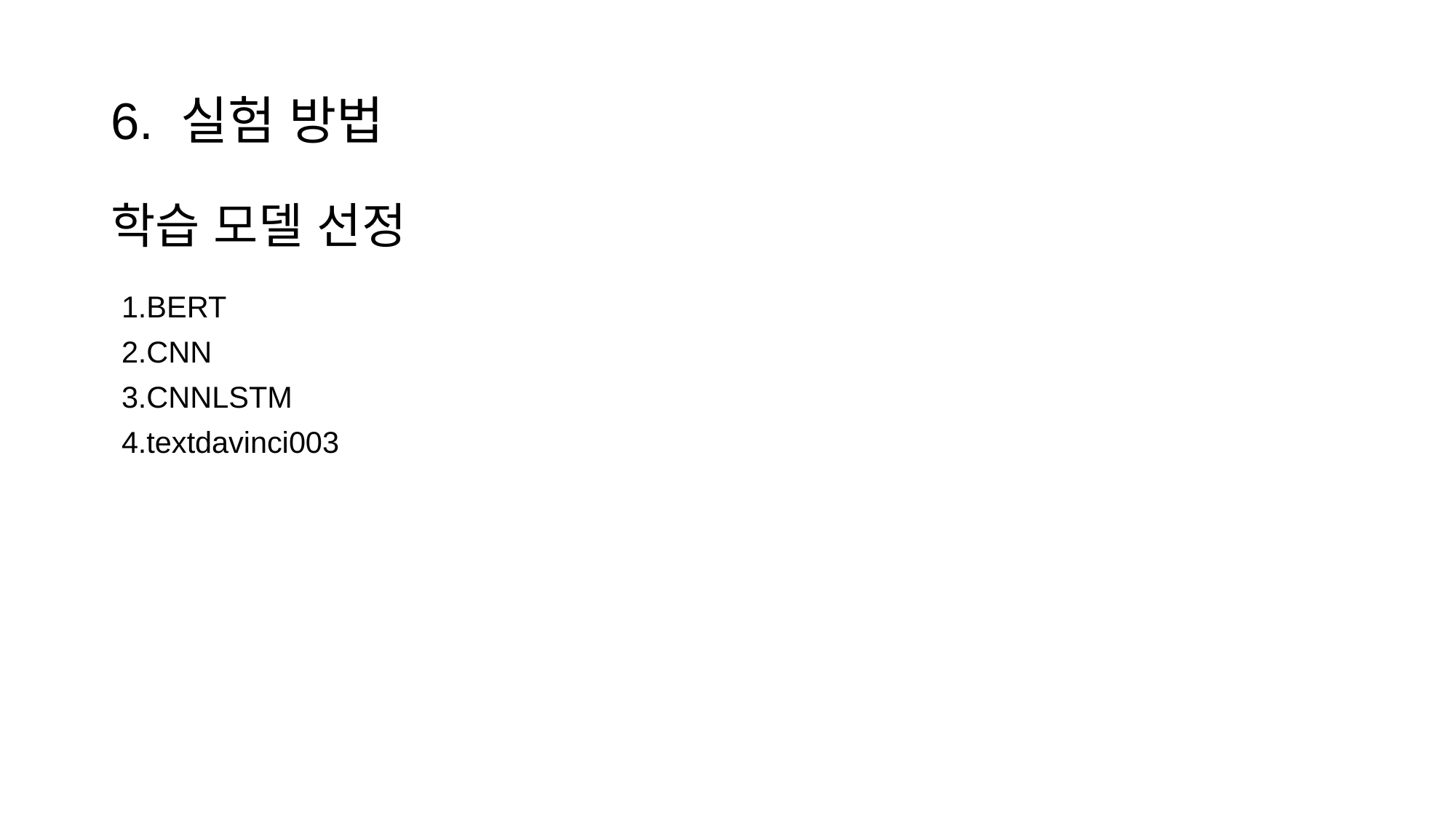

# 6. 실험 방법
학습 모델 선정
1.BERT
2.CNN
3.CNNLSTM
4.textdavinci003